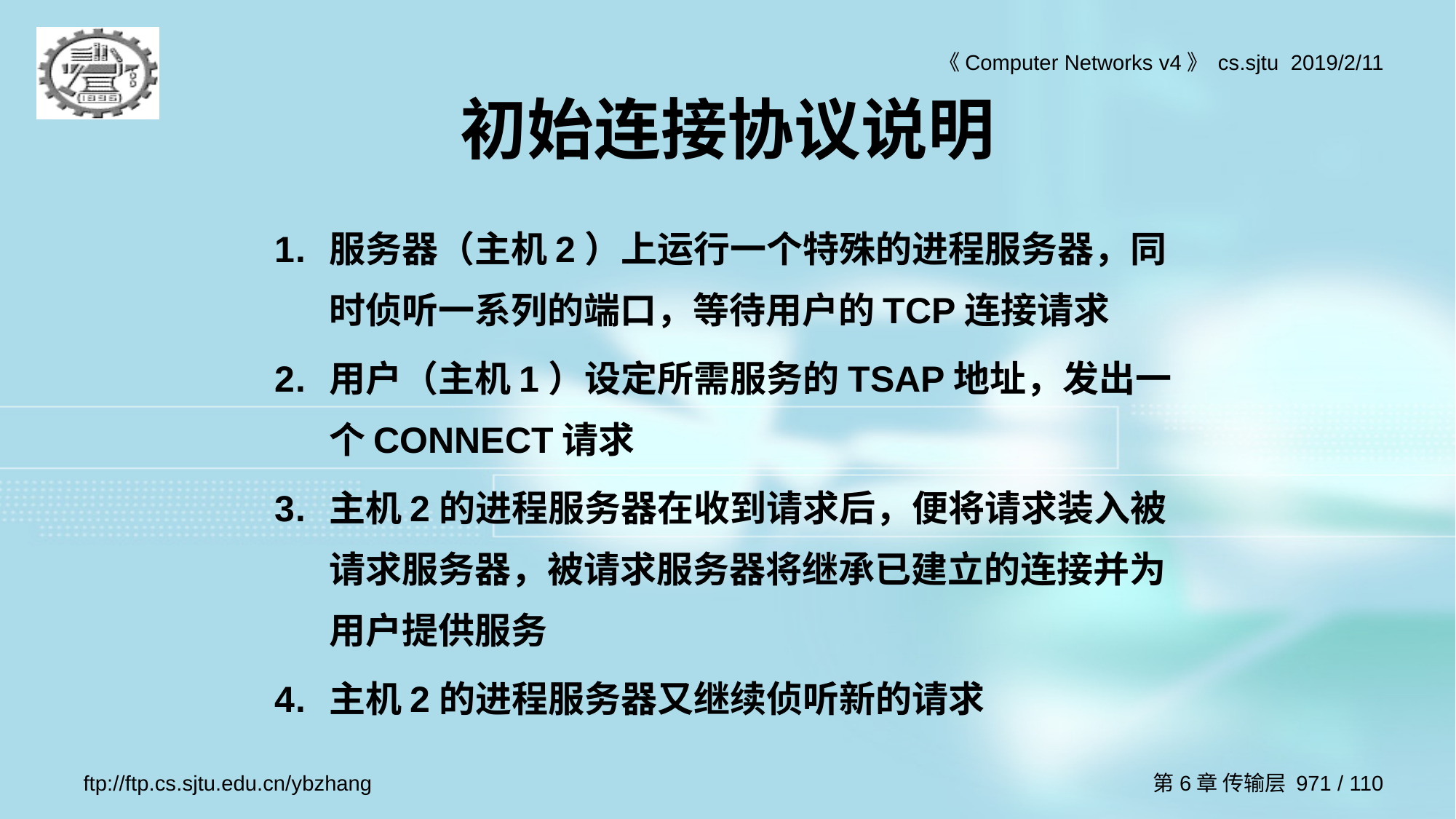

# 初始连接协议说明
服务器（主机2）上运行一个特殊的进程服务器，同时侦听一系列的端口，等待用户的TCP连接请求
用户（主机1）设定所需服务的TSAP地址，发出一个CONNECT请求
主机2的进程服务器在收到请求后，便将请求装入被请求服务器，被请求服务器将继承已建立的连接并为用户提供服务
主机2的进程服务器又继续侦听新的请求